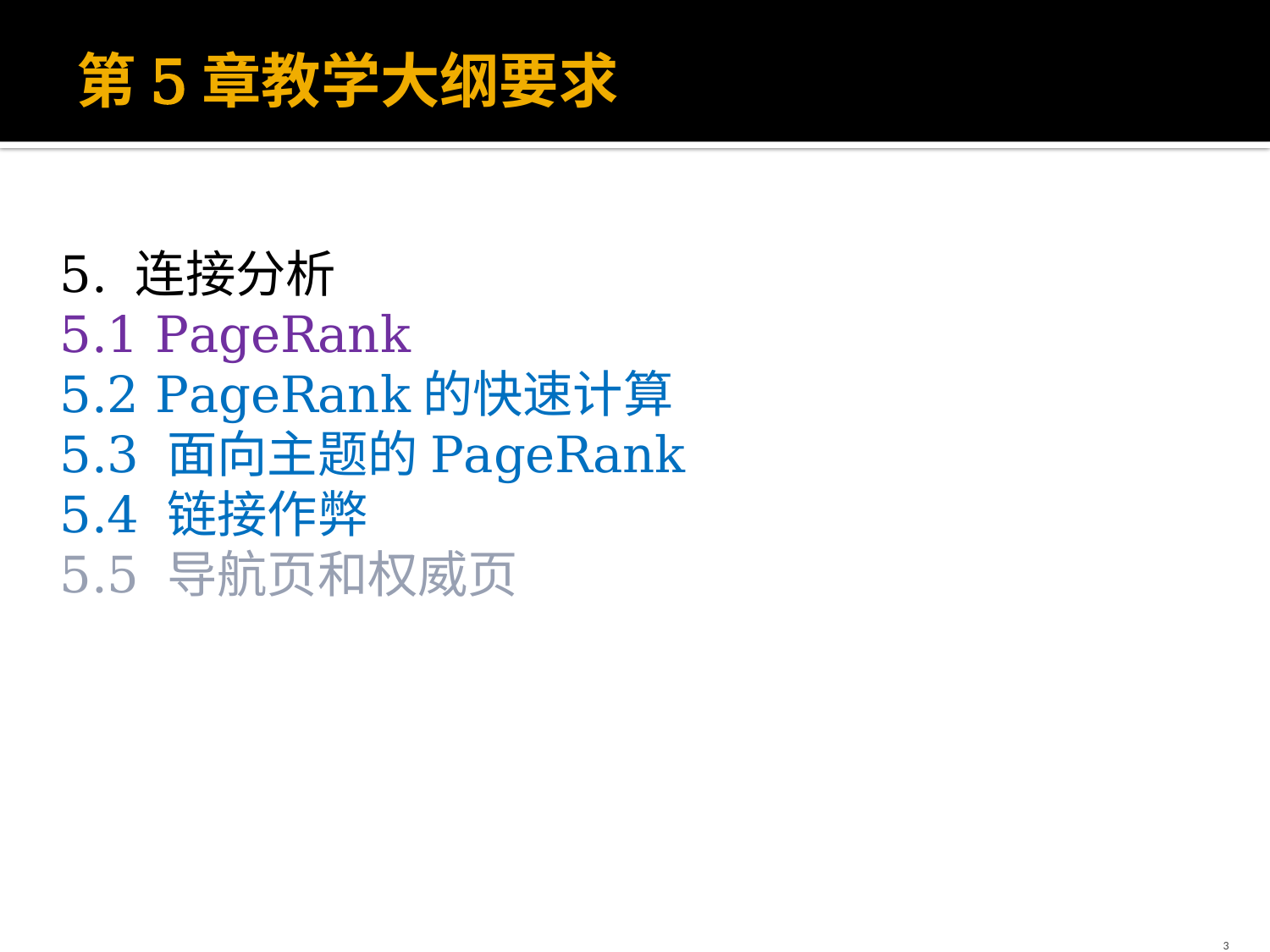

# 第5章教学大纲要求
5. 连接分析
5.1 PageRank
5.2 PageRank的快速计算
5.3 面向主题的PageRank
5.4 链接作弊
5.5 导航页和权威页

3